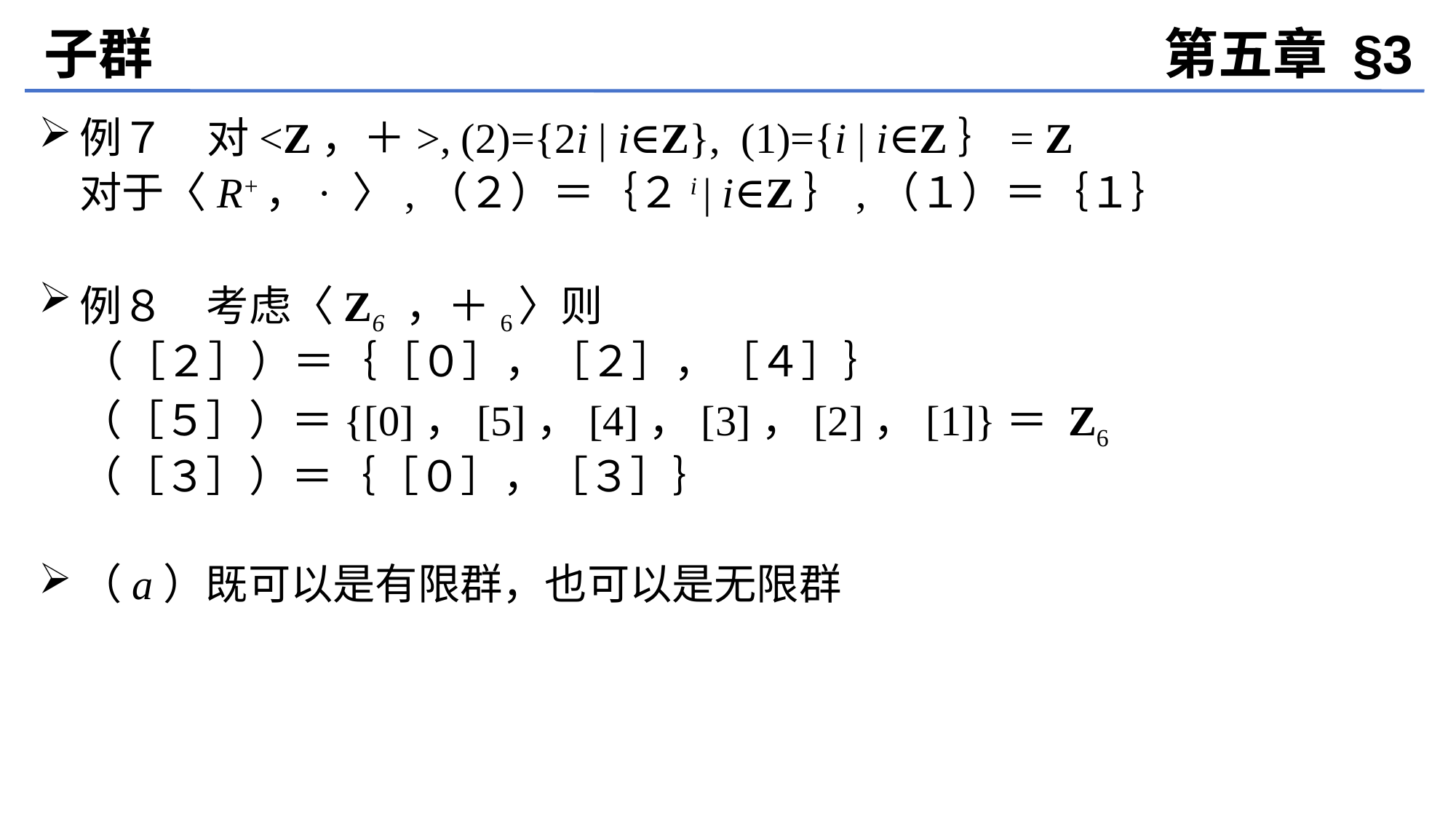

子群
第五章 §3
例７　对<Z，＋>, (2)={2i | i∈Z},  (1)={i | i∈Z｝= Z
	对于〈R+，· 〉,（２）＝｛２i | i∈Z｝,（１）＝｛１｝

例８　考虑〈Z6 ，＋6〉则
　（［２］）＝｛［０］，［２］，［４］｝
	（［５］）＝{[0]，[5]，[4]，[3]，[2]，[1]}＝ Z6
	（［３］）＝｛［０］，［３］｝

（a）既可以是有限群，也可以是无限群